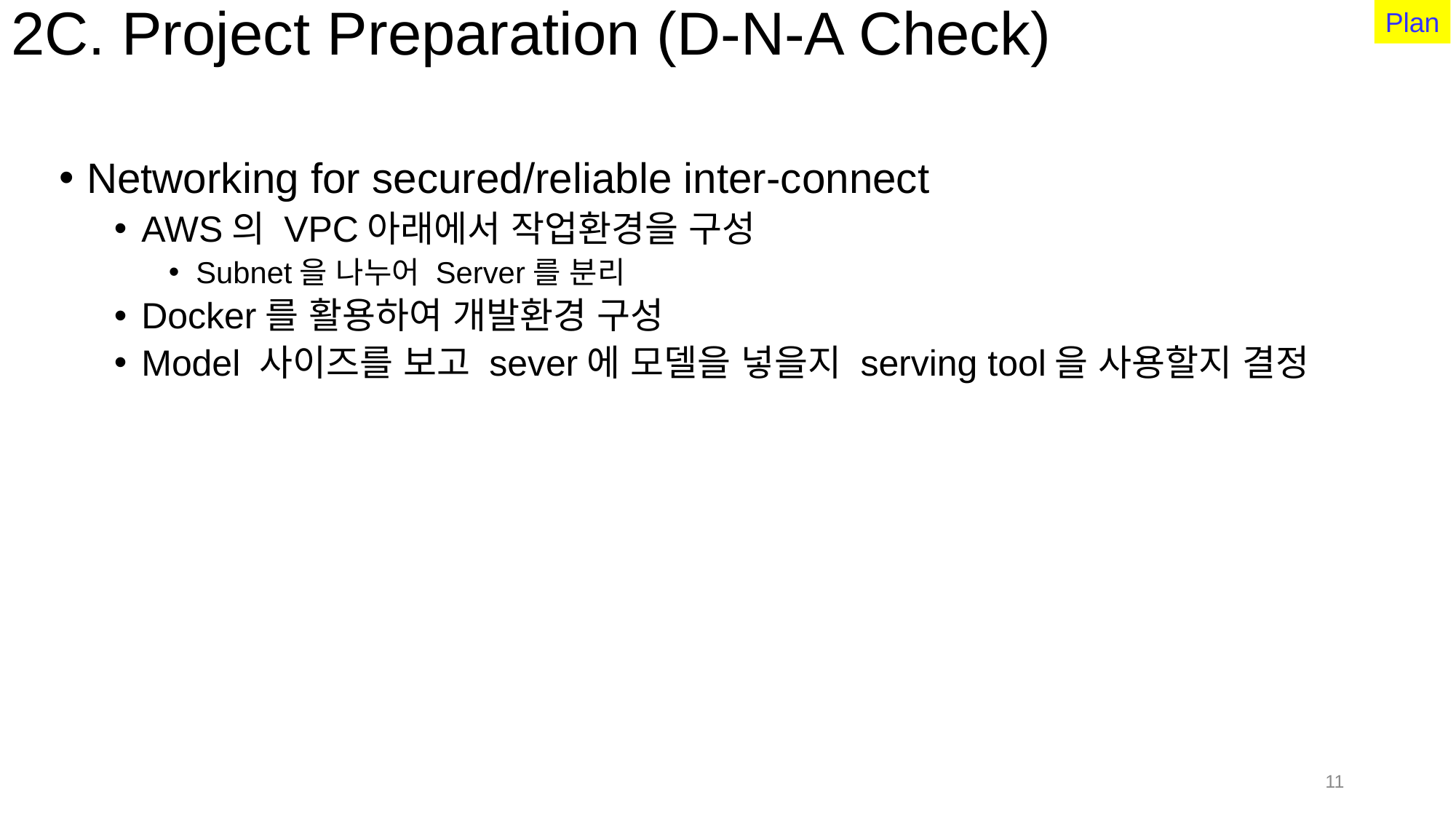

11
Plan
# 2C. Project Preparation (D-N-A Check)
Networking for secured/reliable inter-connect
AWS의 VPC아래에서 작업환경을 구성
Subnet을 나누어 Server를 분리
Docker를 활용하여 개발환경 구성
Model 사이즈를 보고 sever에 모델을 넣을지 serving tool을 사용할지 결정